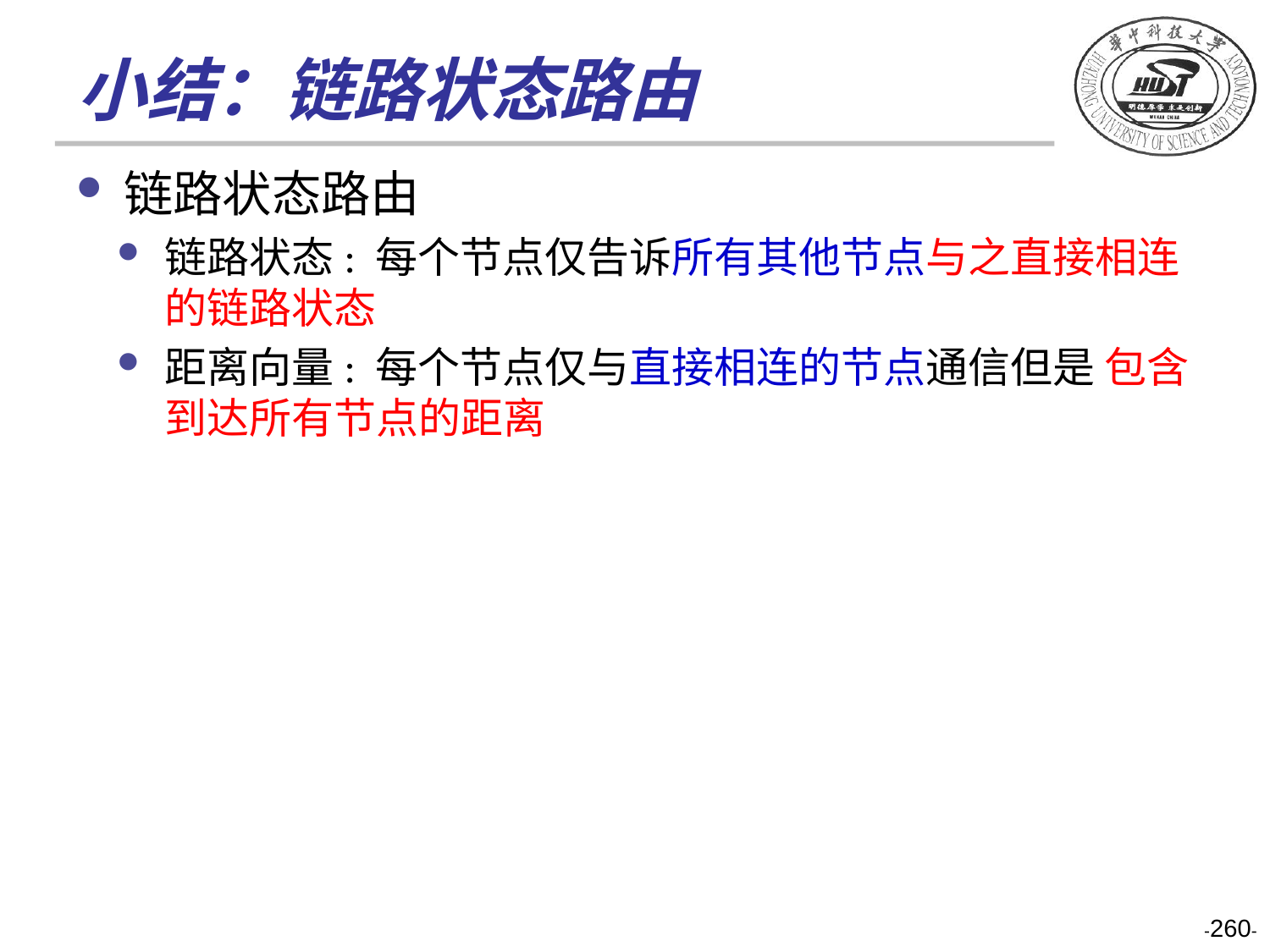

# 小结：链路状态路由
链路状态路由
链路状态: 每个节点仅告诉所有其他节点与之直接相连的链路状态
距离向量: 每个节点仅与直接相连的节点通信但是 包含到达所有节点的距离

-260-